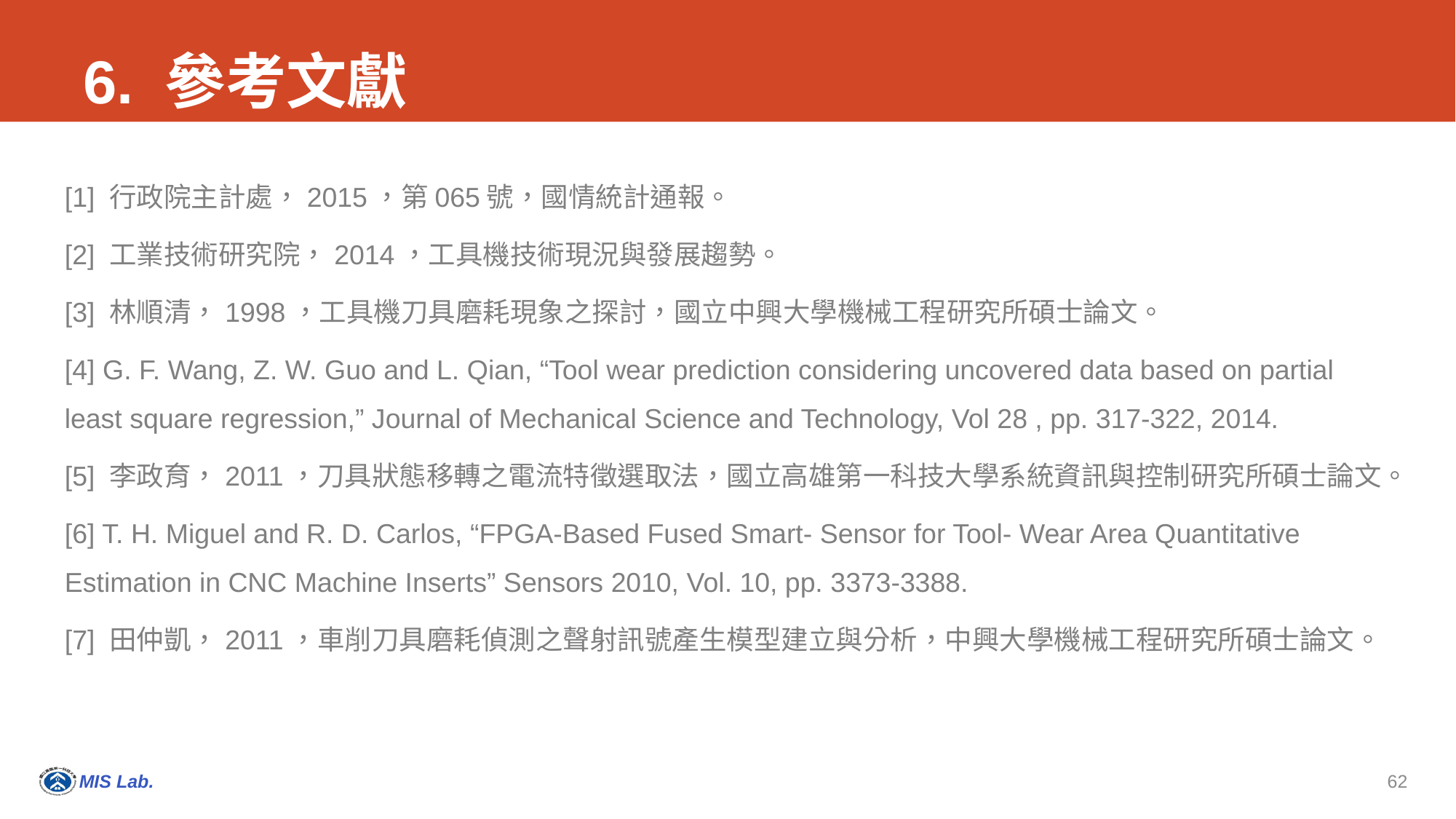

# 6. 參考文獻
[1] 行政院主計處，2015，第065號，國情統計通報。
[2] 工業技術研究院，2014，工具機技術現況與發展趨勢。
[3] 林順清，1998，工具機刀具磨耗現象之探討，國立中興大學機械工程研究所碩士論文。
[4] G. F. Wang, Z. W. Guo and L. Qian, “Tool wear prediction considering uncovered data based on partial least square regression,” Journal of Mechanical Science and Technology, Vol 28 , pp. 317-322, 2014.
[5] 李政育，2011，刀具狀態移轉之電流特徵選取法，國立高雄第一科技大學系統資訊與控制研究所碩士論文。
[6] T. H. Miguel and R. D. Carlos, “FPGA-Based Fused Smart- Sensor for Tool- Wear Area Quantitative Estimation in CNC Machine Inserts” Sensors 2010, Vol. 10, pp. 3373-3388.
[7] 田仲凱，2011，車削刀具磨耗偵測之聲射訊號產生模型建立與分析，中興大學機械工程研究所碩士論文。

62